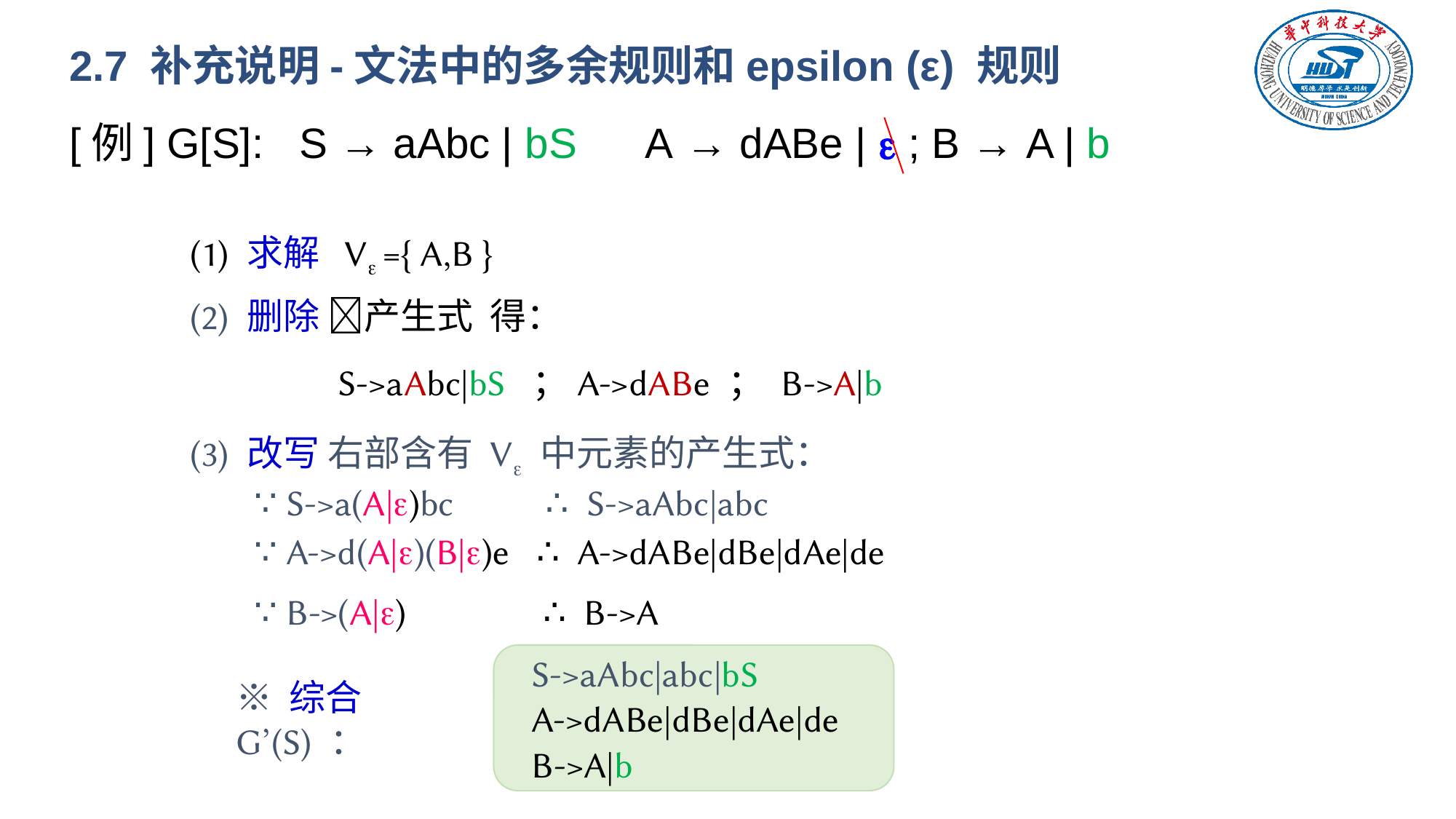

# 2.7 补充说明-文法中的多余规则和epsilon (ε) 规则

[例] G[S]:   S → aAbc | bS      A → dABe | ε ; B → A | b
(1) 求解  Vε ={ A,B }
(2) 删除 ε产生式  得：
S->aAbc|bS  ；A->dABe ； B->A|b
(3) 改写 右部含有 Vε 中元素的产生式：
∵ S->a(A|ε)bc          ∴  S->aAbc|abc
∵ A->d(A|ε)(B|ε)e   ∴  A->dABe|dBe|dAe|de
∵ B->(A|ε)               ∴  B->A

 S->aAbc|abc|bS
 A->dABe|dBe|dAe|de

 B->A|b
※ 综合  G’(S) ：
77